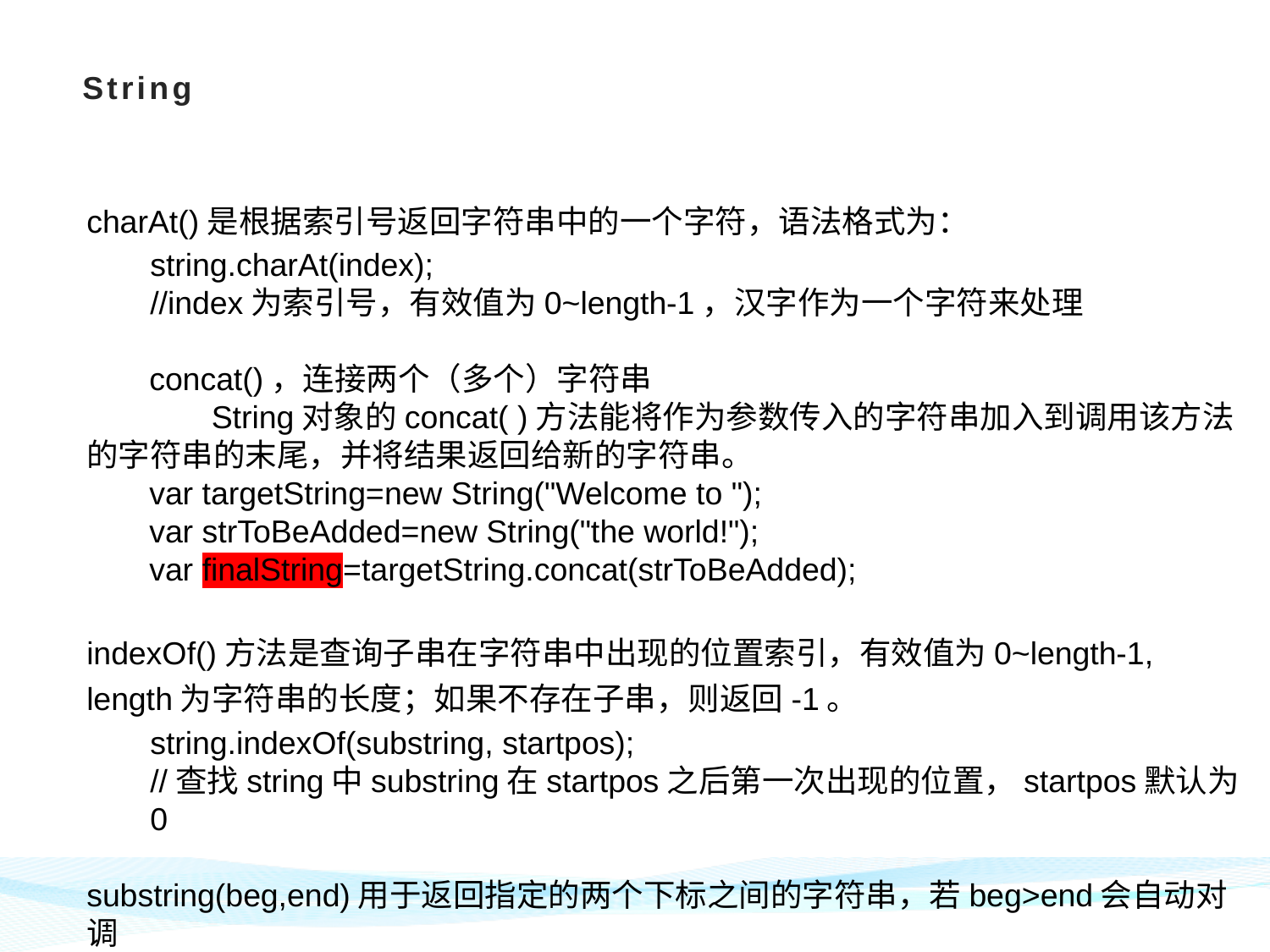

# String
charAt()是根据索引号返回字符串中的一个字符，语法格式为：
string.charAt(index);
//index为索引号，有效值为0~length-1，汉字作为一个字符来处理

concat()，连接两个（多个）字符串
       String对象的concat( )方法能将作为参数传入的字符串加入到调用该方法的字符串的末尾，并将结果返回给新的字符串。
var targetString=new String("Welcome to ");
var strToBeAdded=new String("the world!");
var finalString=targetString.concat(strToBeAdded);

indexOf()方法是查询子串在字符串中出现的位置索引，有效值为0~length-1, length为字符串的长度；如果不存在子串，则返回-1。
string.indexOf(substring, startpos);
//查找string中substring在startpos之后第一次出现的位置，startpos默认为0

substring(beg,end)用于返回指定的两个下标之间的字符串，若beg>end会自动对调